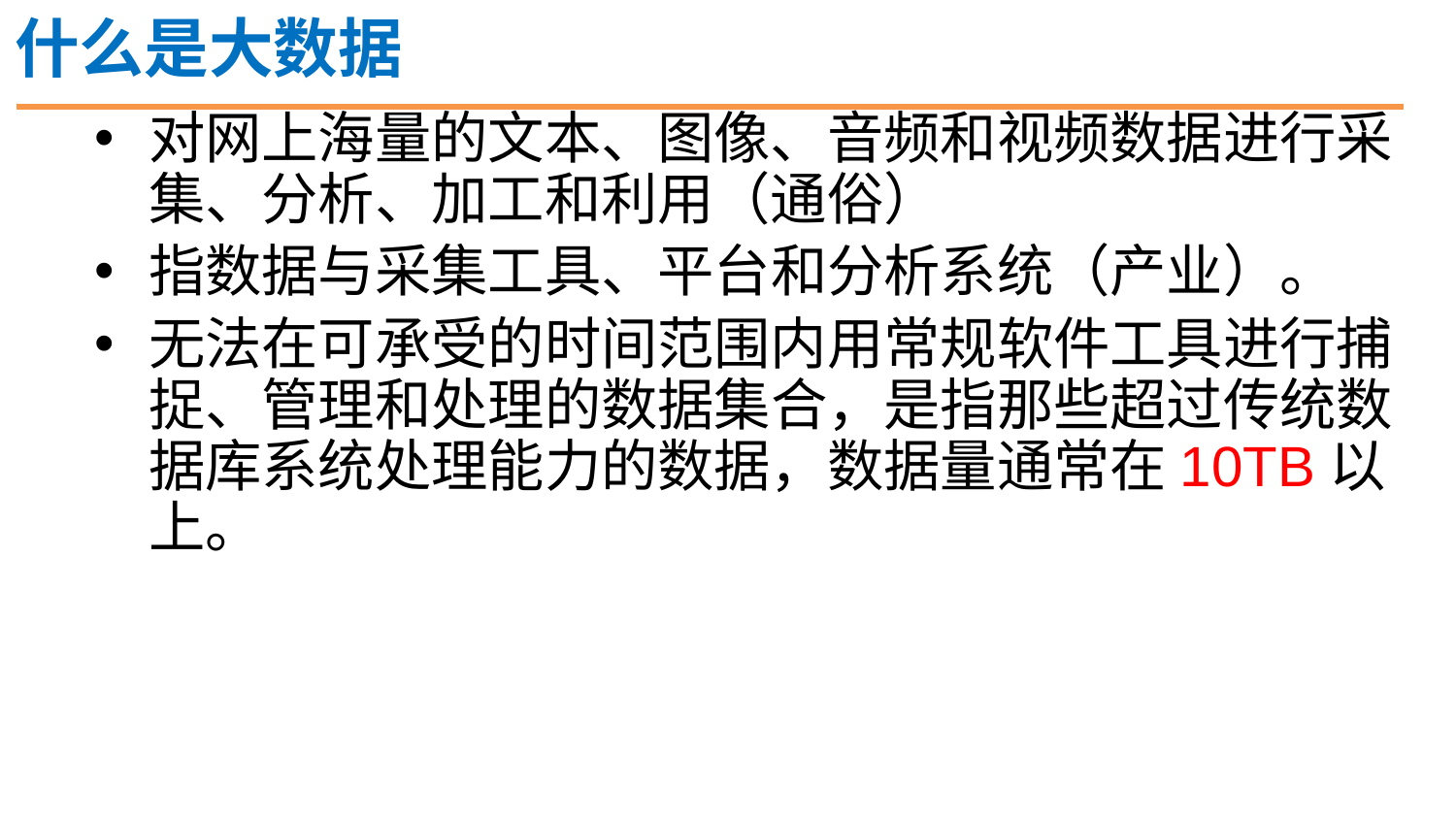

什么是大数据
对网上海量的文本、图像、音频和视频数据进行采集、分析、加工和利用（通俗）
指数据与采集工具、平台和分析系统（产业）。
无法在可承受的时间范围内用常规软件工具进行捕捉、管理和处理的数据集合，是指那些超过传统数据库系统处理能力的数据，数据量通常在10TB以上。